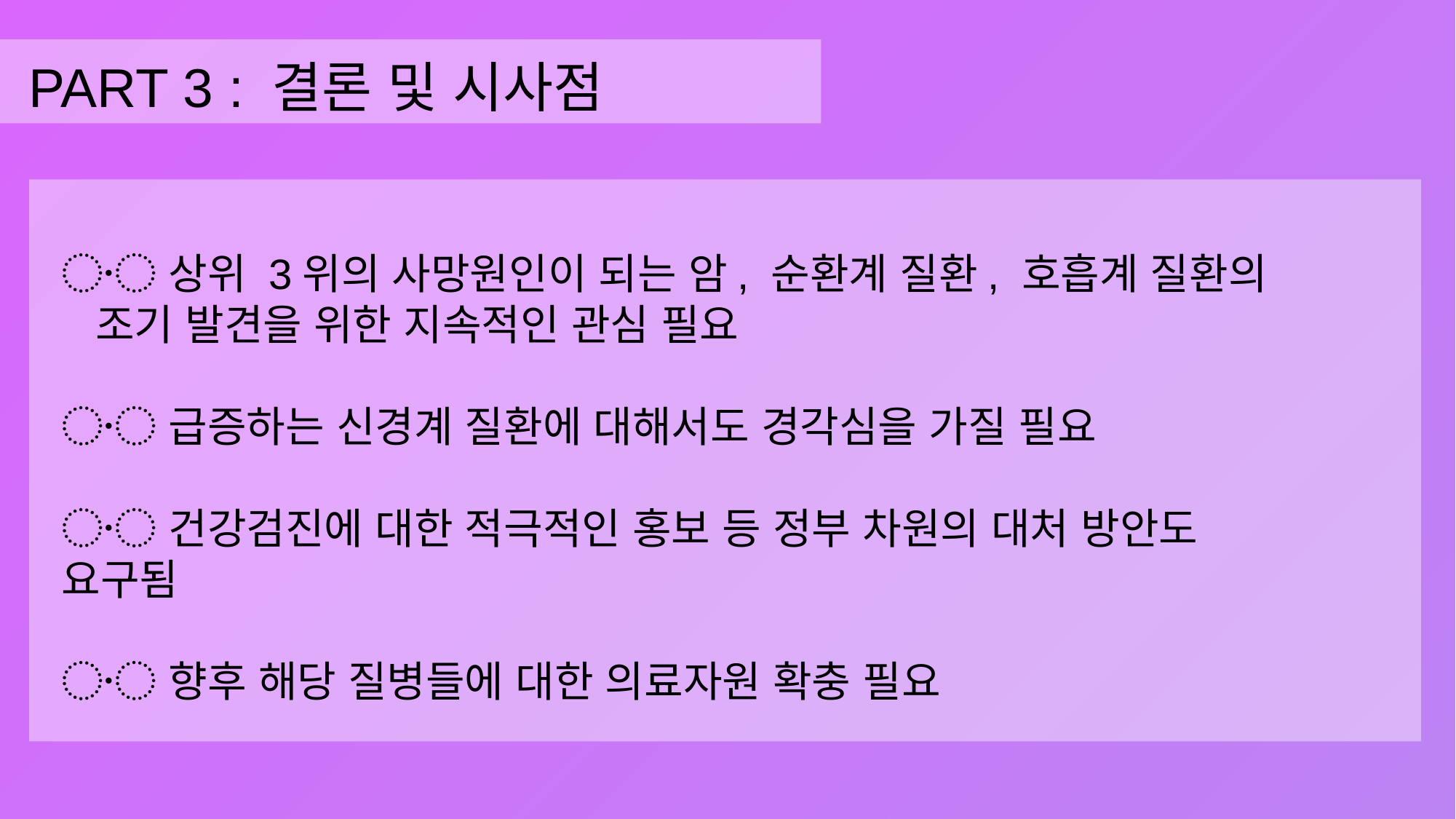

# PART 3 : 결론 및 시사점

〮 상위 3위의 사망원인이 되는 암, 순환계 질환, 호흡계 질환의
  조기 발견을 위한 지속적인 관심 필요

〮 급증하는 신경계 질환에 대해서도 경각심을 가질 필요

〮 건강검진에 대한 적극적인 홍보 등 정부 차원의 대처 방안도 요구됨

〮 향후 해당 질병들에 대한 의료자원 확충 필요